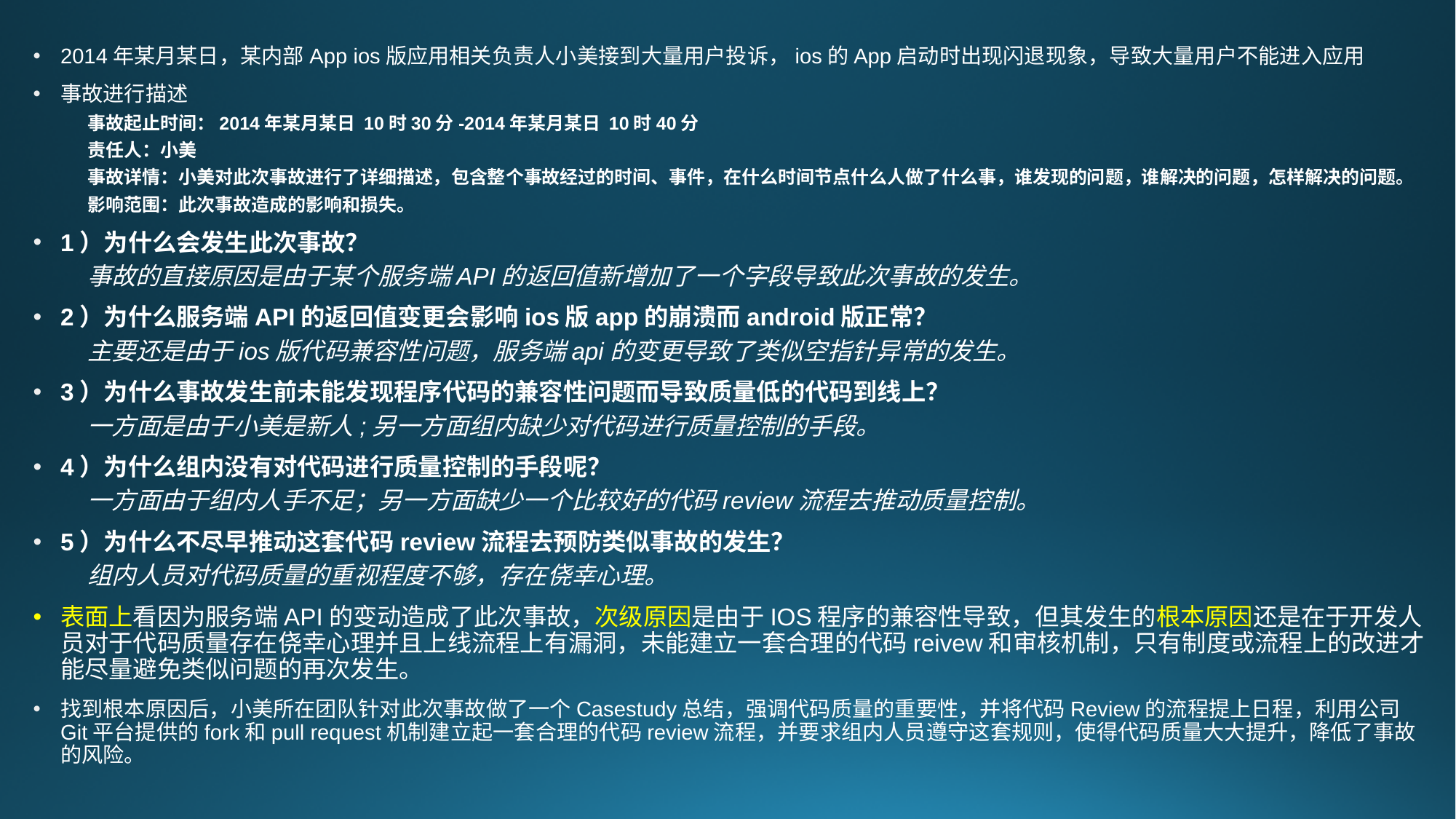

2014年某月某日，某内部App ios版应用相关负责人小美接到大量用户投诉，ios的App启动时出现闪退现象，导致大量用户不能进入应用
事故进行描述
事故起止时间：2014年某月某日 10时30分-2014年某月某日 10时40分
责任人：小美
事故详情：小美对此次事故进行了详细描述，包含整个事故经过的时间、事件，在什么时间节点什么人做了什么事，谁发现的问题，谁解决的问题，怎样解决的问题。
影响范围：此次事故造成的影响和损失。
1）为什么会发生此次事故？
事故的直接原因是由于某个服务端API的返回值新增加了一个字段导致此次事故的发生。
2）为什么服务端API的返回值变更会影响ios版app的崩溃而android版正常？
主要还是由于ios版代码兼容性问题，服务端api的变更导致了类似空指针异常的发生。
3）为什么事故发生前未能发现程序代码的兼容性问题而导致质量低的代码到线上？
一方面是由于小美是新人;另一方面组内缺少对代码进行质量控制的手段。
4）为什么组内没有对代码进行质量控制的手段呢？
一方面由于组内人手不足；另一方面缺少一个比较好的代码review流程去推动质量控制。
5）为什么不尽早推动这套代码review流程去预防类似事故的发生？
组内人员对代码质量的重视程度不够，存在侥幸心理。
表面上看因为服务端API的变动造成了此次事故，次级原因是由于IOS程序的兼容性导致，但其发生的根本原因还是在于开发人员对于代码质量存在侥幸心理并且上线流程上有漏洞，未能建立一套合理的代码reivew和审核机制，只有制度或流程上的改进才能尽量避免类似问题的再次发生。
找到根本原因后，小美所在团队针对此次事故做了一个Casestudy总结，强调代码质量的重要性，并将代码Review的流程提上日程，利用公司Git平台提供的fork和pull request机制建立起一套合理的代码review流程，并要求组内人员遵守这套规则，使得代码质量大大提升，降低了事故的风险。